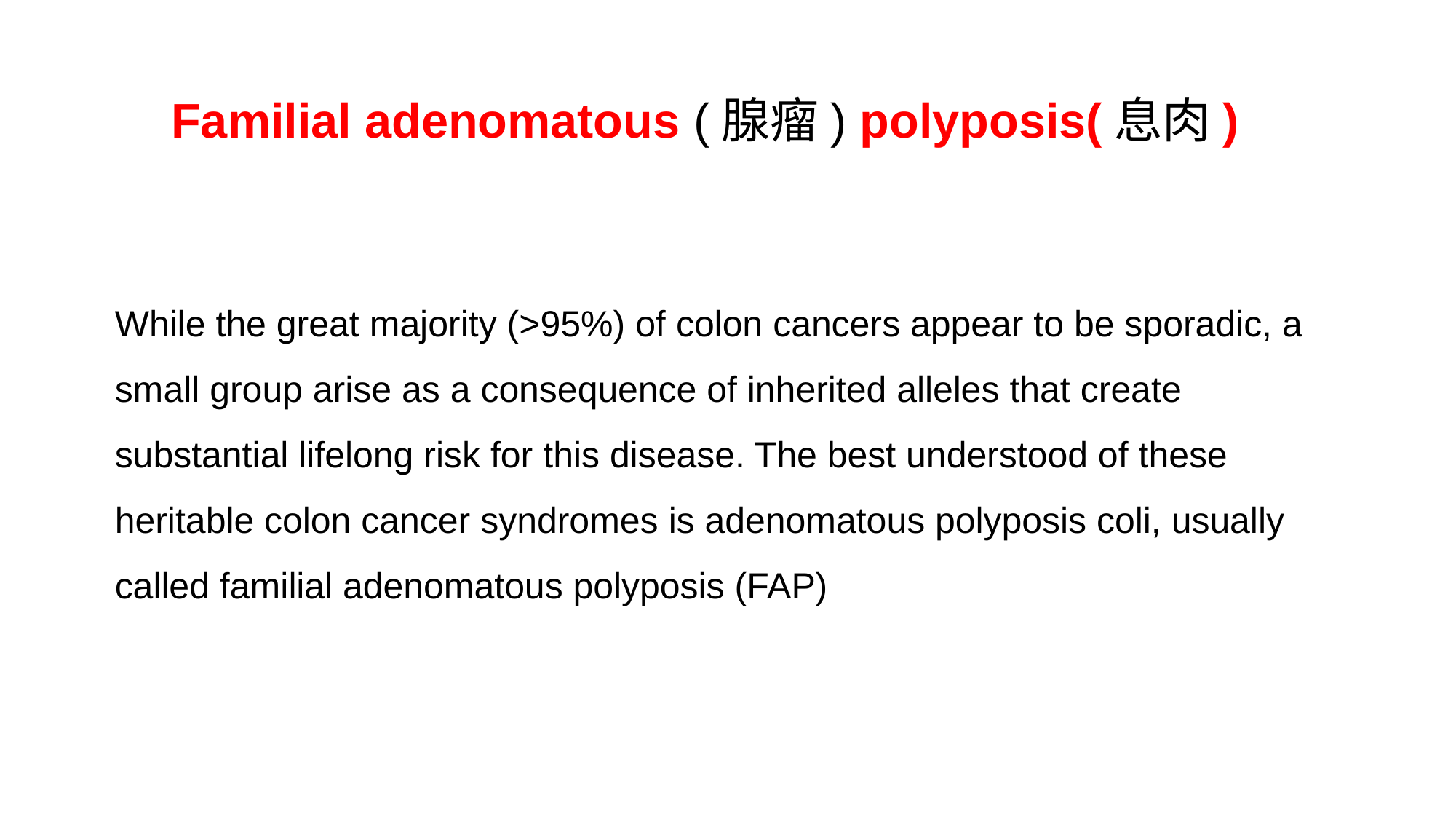

Familial adenomatous (腺瘤) polyposis(息肉)
While the great majority (>95%) of colon cancers appear to be sporadic, a small group arise as a consequence of inherited alleles that create substantial lifelong risk for this disease. The best understood of these heritable colon cancer syndromes is adenomatous polyposis coli, usually called familial adenomatous polyposis (FAP)